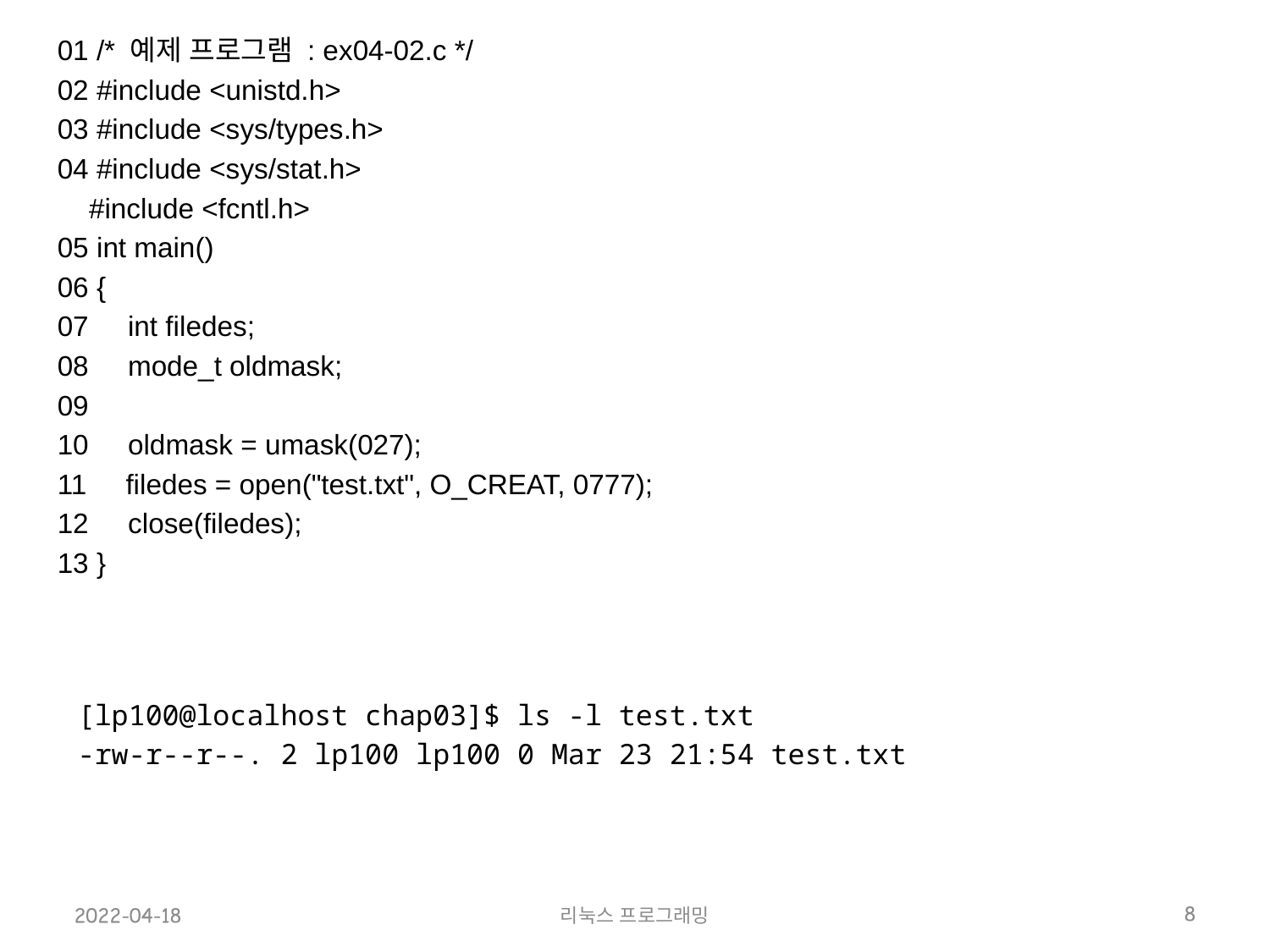

01 /* 예제 프로그램 : ex04-02.c */
02 #include <unistd.h>
03 #include <sys/types.h>
04 #include <sys/stat.h>
    #include <fcntl.h>
05 int main()
06 {
07     int filedes;
08     mode_t oldmask;
09
10     oldmask = umask(027);
11     filedes = open("test.txt", O_CREAT, 0777);
12     close(filedes);
13 }
| [lp100@localhost chap03]$ ls -l test.txt -rw-r--r--. 2 lp100 lp100 0 Mar 23 21:54 test.txt |
| --- |
2022-04-18
리눅스 프로그래밍
8